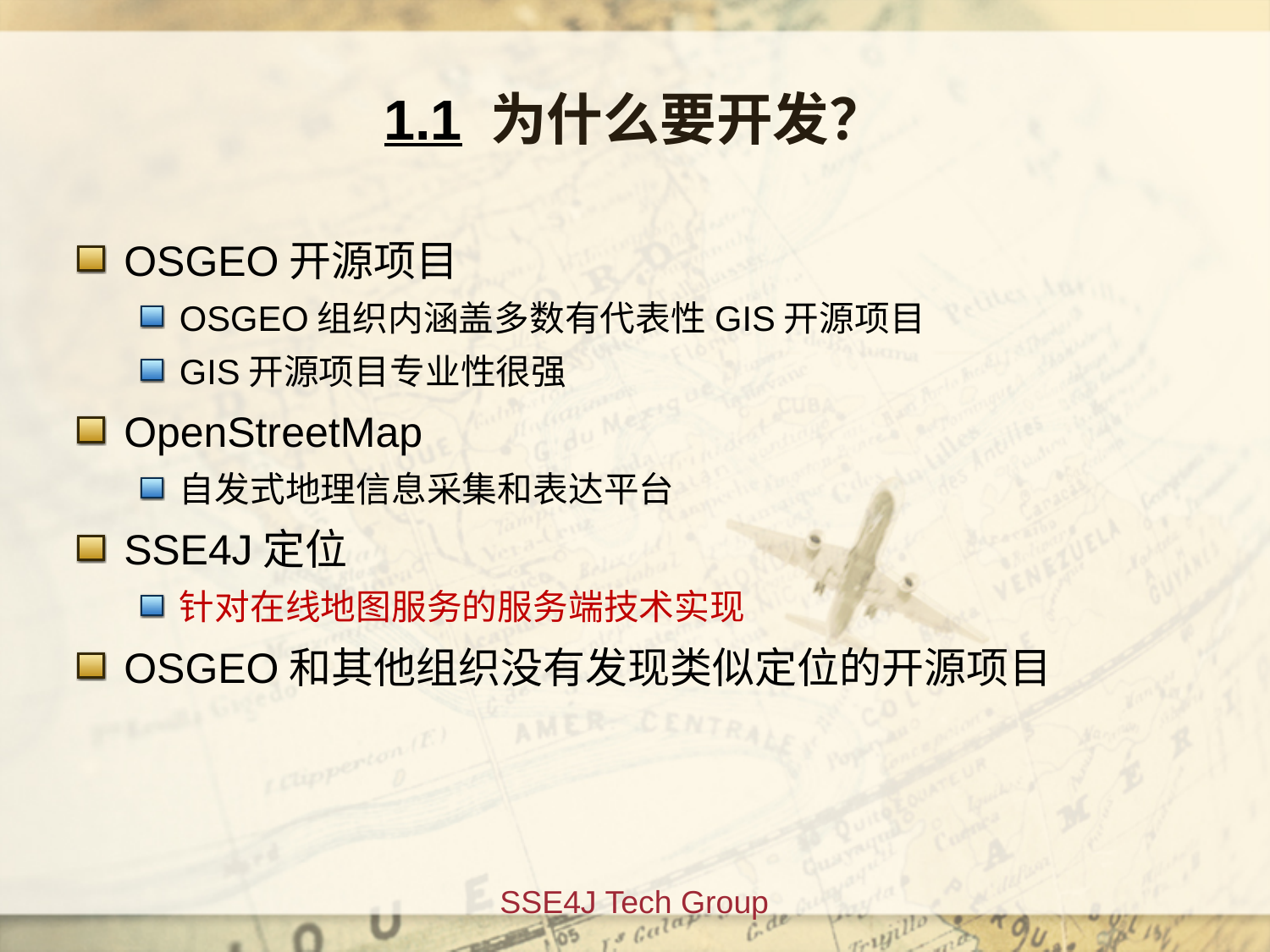

# 1.1 为什么要开发？
OSGEO开源项目
OSGEO组织内涵盖多数有代表性GIS开源项目
GIS开源项目专业性很强
OpenStreetMap
自发式地理信息采集和表达平台
SSE4J定位
针对在线地图服务的服务端技术实现
OSGEO和其他组织没有发现类似定位的开源项目